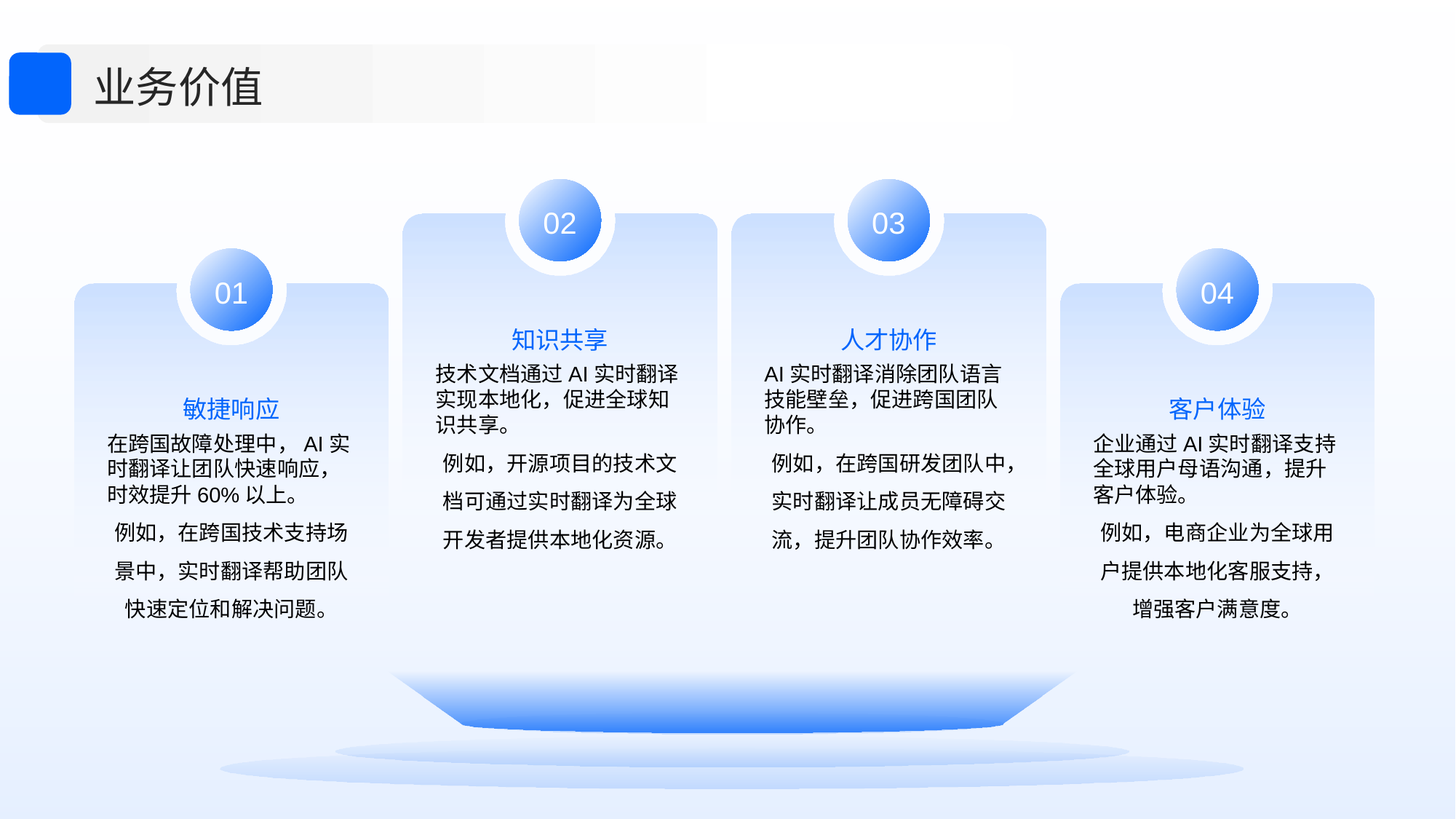

业务价值

02
03

01
04

知识共享
人才协作
敏捷响应
客户体验
技术文档通过AI实时翻译实现本地化，促进全球知识共享。
例如，开源项目的技术文档可通过实时翻译为全球开发者提供本地化资源。
AI实时翻译消除团队语言技能壁垒，促进跨国团队协作。
例如，在跨国研发团队中，实时翻译让成员无障碍交流，提升团队协作效率。
在跨国故障处理中，AI实时翻译让团队快速响应，时效提升60%以上。
例如，在跨国技术支持场景中，实时翻译帮助团队快速定位和解决问题。
企业通过AI实时翻译支持全球用户母语沟通，提升客户体验。
例如，电商企业为全球用户提供本地化客服支持，增强客户满意度。